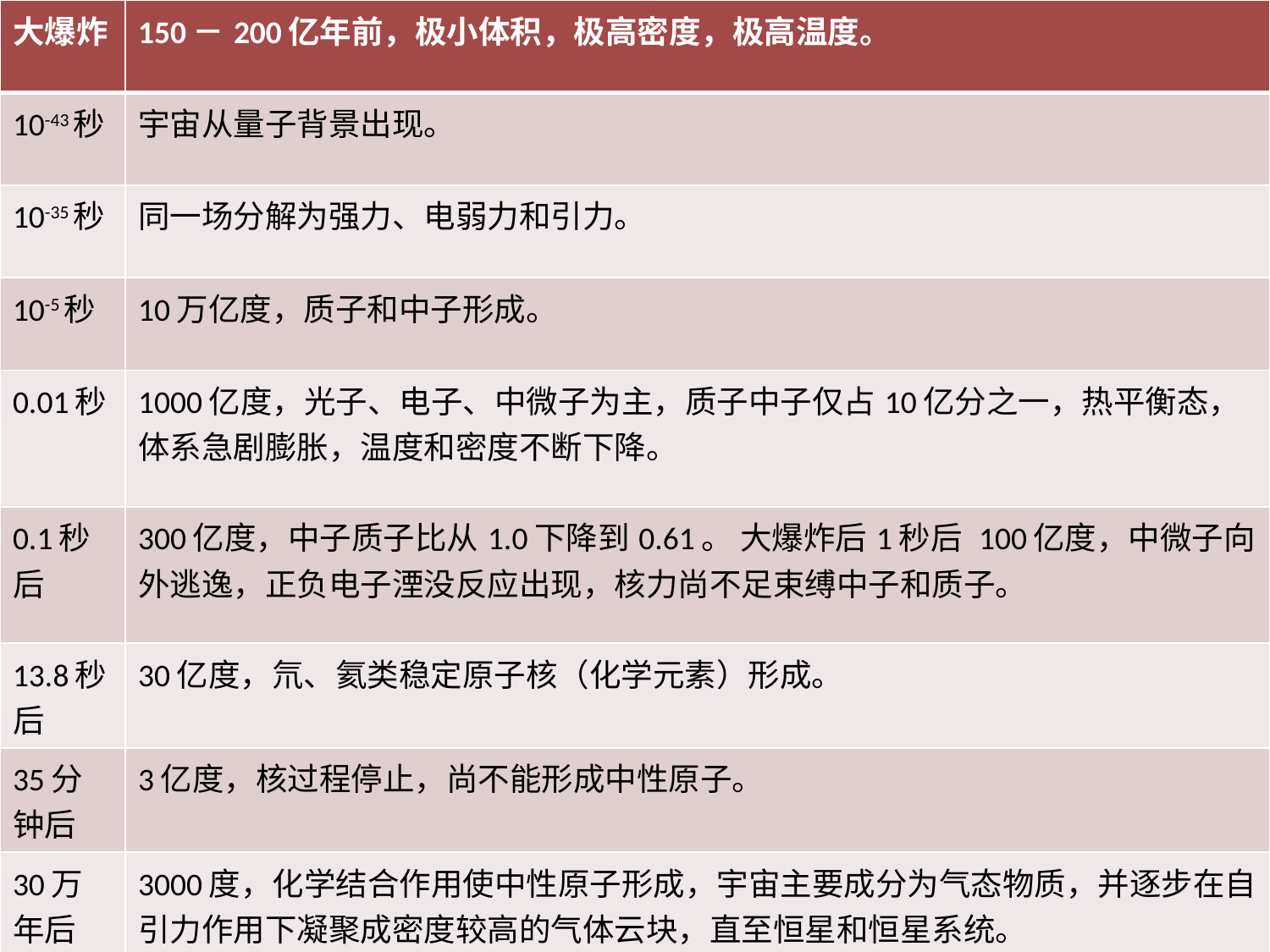

| 大爆炸 | 150－200亿年前，极小体积，极高密度，极高温度。 |
| --- | --- |
| 10-43秒 | 宇宙从量子背景出现。 |
| 10-35秒 | 同一场分解为强力、电弱力和引力。 |
| 10-5秒 | 10万亿度，质子和中子形成。 |
| 0.01秒 | 1000亿度，光子、电子、中微子为主，质子中子仅占10亿分之一，热平衡态，体系急剧膨胀，温度和密度不断下降。 |
| 0.1秒后 | 300亿度，中子质子比从1.0下降到0.61。 大爆炸后1秒后 100亿度，中微子向外逃逸，正负电子湮没反应出现，核力尚不足束缚中子和质子。 |
| 13.8秒后 | 30亿度，氘、氦类稳定原子核（化学元素）形成。 |
| 35分钟后 | 3亿度，核过程停止，尚不能形成中性原子。 |
| 30万年后 | 3000度，化学结合作用使中性原子形成，宇宙主要成分为气态物质，并逐步在自引力作用下凝聚成密度较高的气体云块，直至恒星和恒星系统。 |